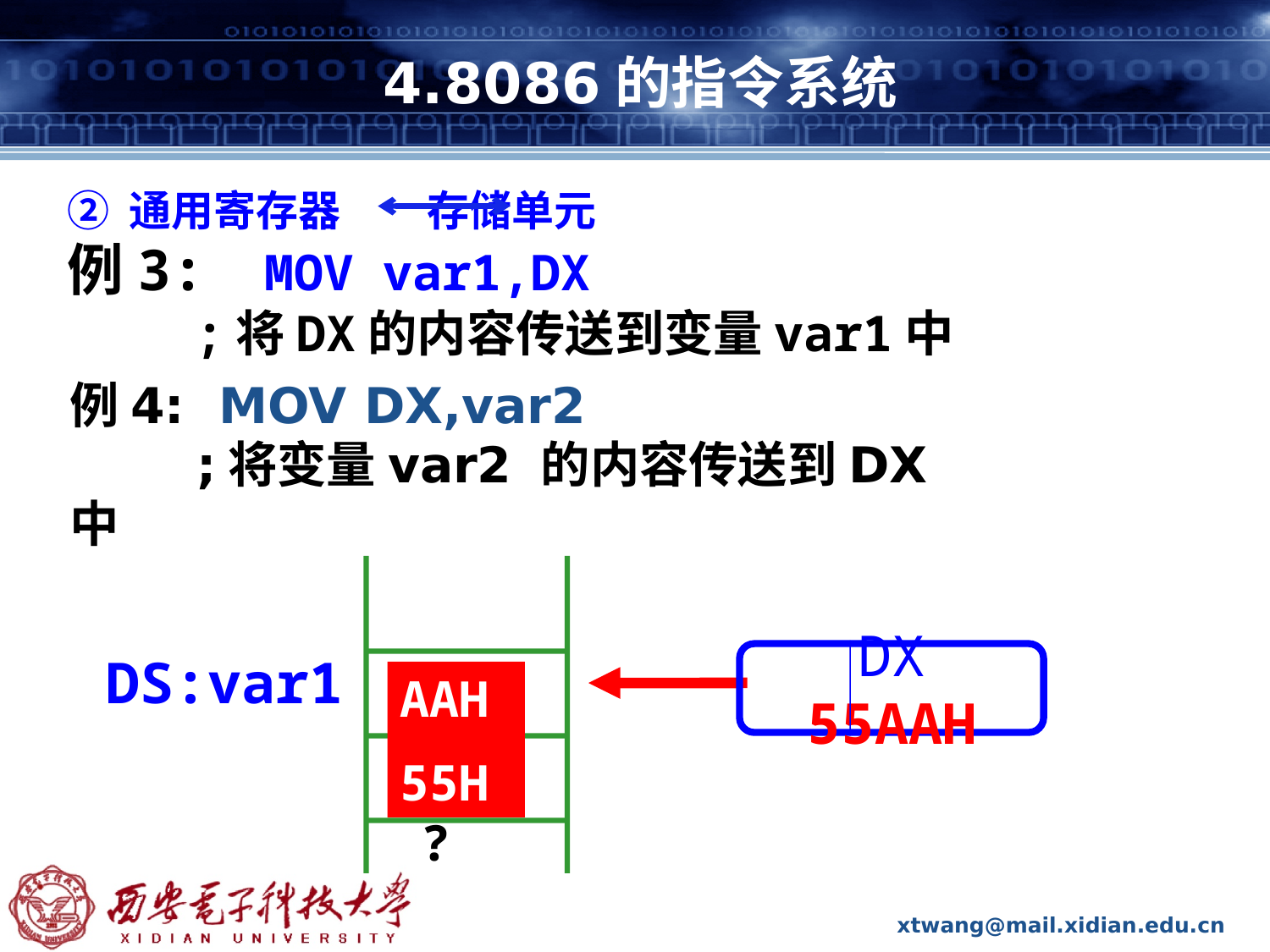

# 4.8086的指令系统
② 通用寄存器         存储单元
例3:  MOV var1,DX
	;将DX的内容传送到变量var1中
例4:  MOV DX,var2
	;将变量var2 的内容传送到DX中

DS:var1

??

??

DX 55AAH

AAH
55H